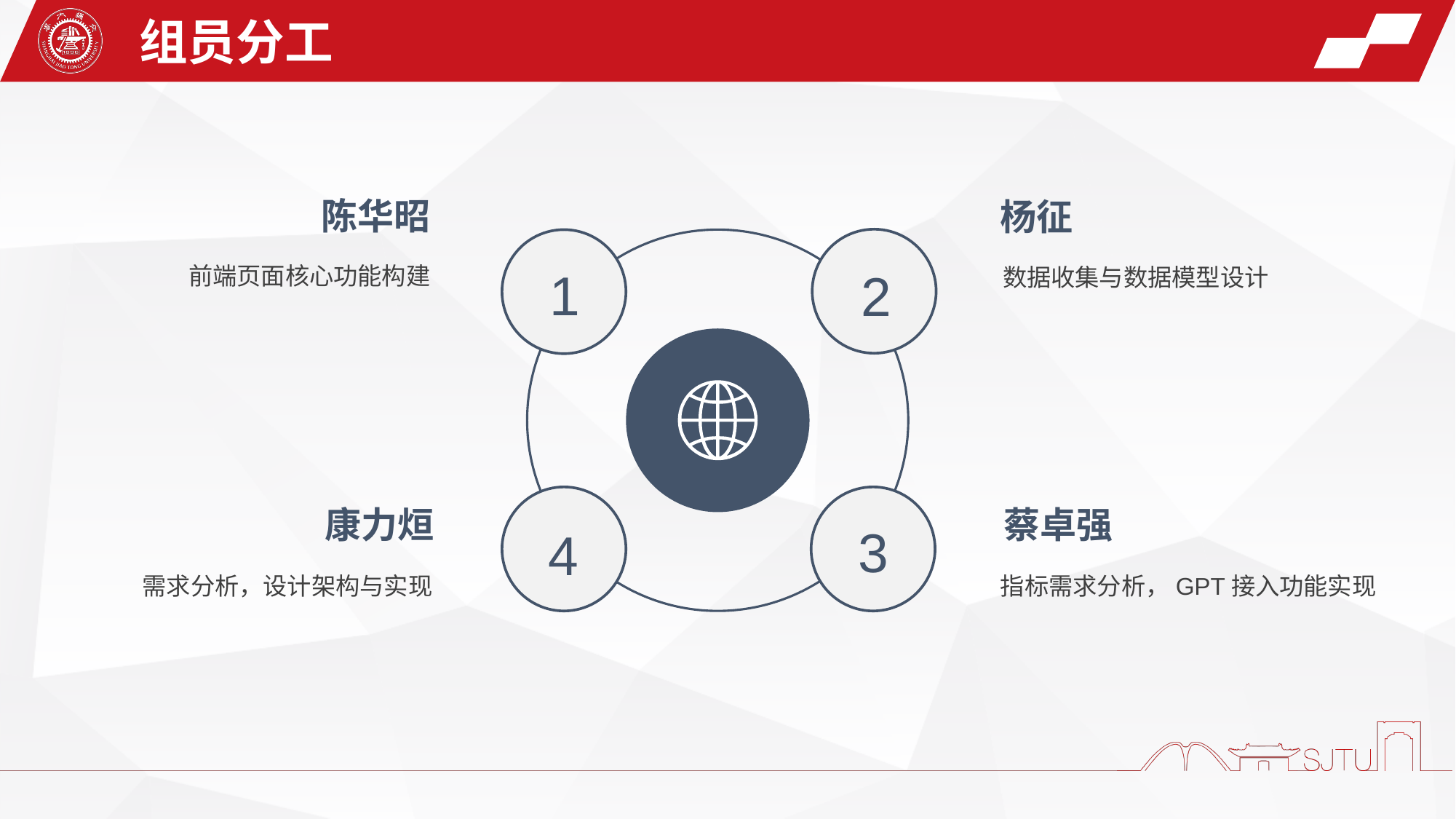

组员分工
陈华昭
杨征

1
2

3
4
前端页面核心功能构建
数据收集与数据模型设计
康力烜
蔡卓强
需求分析，设计架构与实现
指标需求分析，GPT接入功能实现